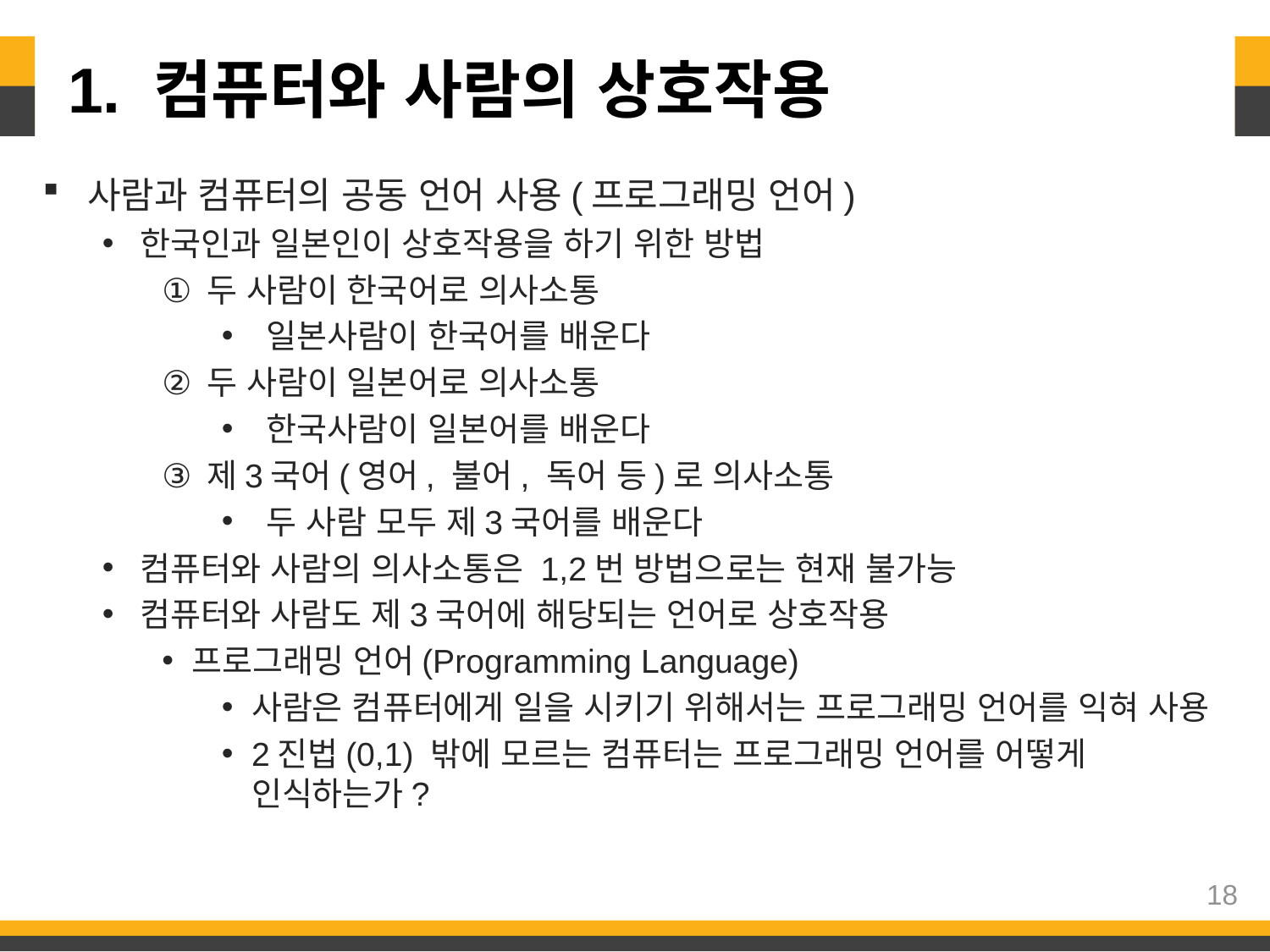

# 1. 컴퓨터와 사람의 상호작용
사람과 컴퓨터의 공동 언어 사용(프로그래밍 언어)
한국인과 일본인이 상호작용을 하기 위한 방법
두 사람이 한국어로 의사소통
일본사람이 한국어를 배운다
두 사람이 일본어로 의사소통
한국사람이 일본어를 배운다
제3국어(영어, 불어, 독어 등)로 의사소통
두 사람 모두 제3국어를 배운다
컴퓨터와 사람의 의사소통은 1,2번 방법으로는 현재 불가능
컴퓨터와 사람도 제3국어에 해당되는 언어로 상호작용
프로그래밍 언어(Programming Language)
사람은 컴퓨터에게 일을 시키기 위해서는 프로그래밍 언어를 익혀 사용
2진법(0,1) 밖에 모르는 컴퓨터는 프로그래밍 언어를 어떻게 인식하는가?

18